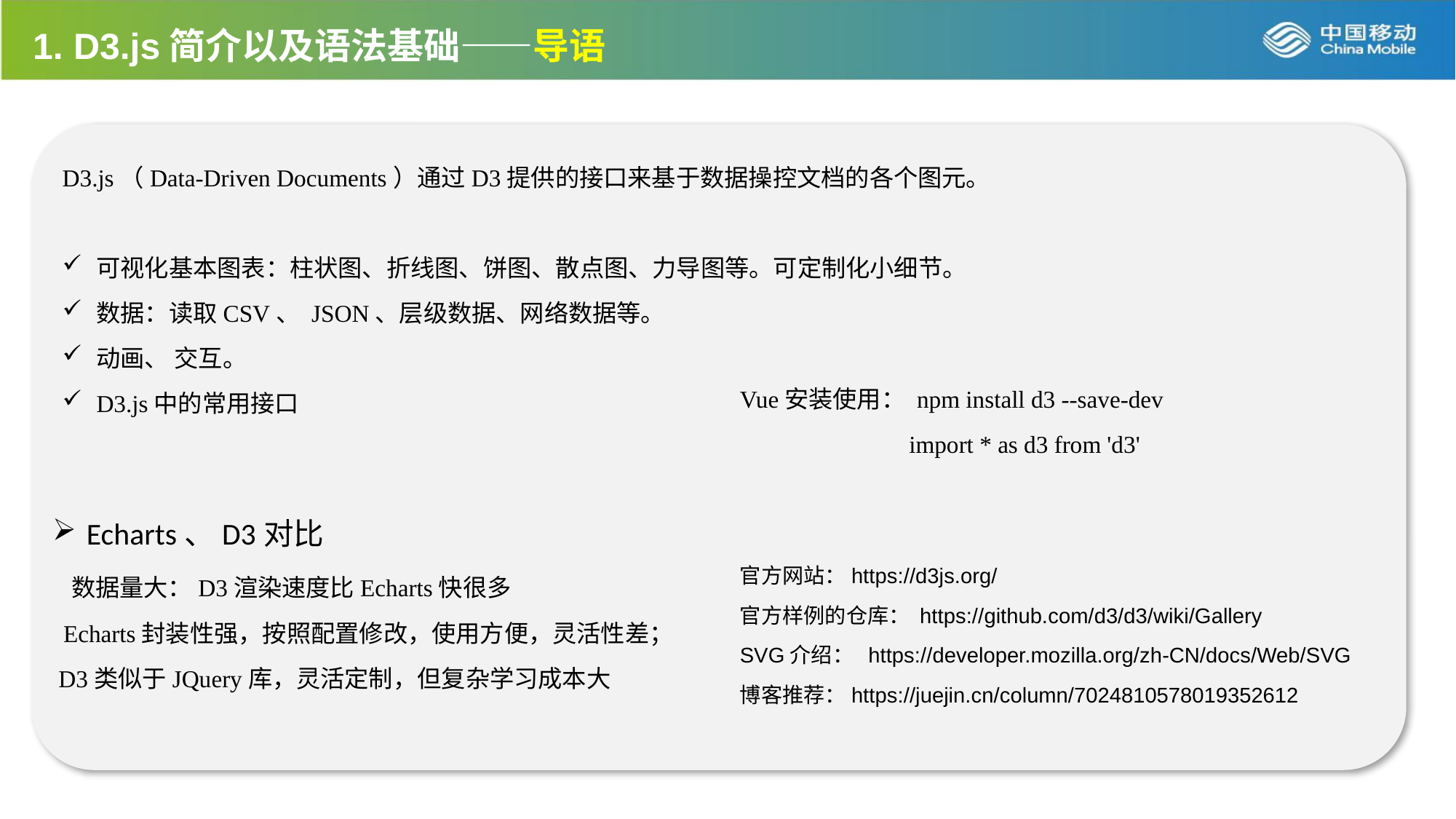

# 1. D3.js简介以及语法基础——导语
D3.js（Data-Driven Documents）通过D3提供的接口来基于数据操控文档的各个图元。

可视化基本图表：柱状图、折线图、饼图、散点图、力导图等。可定制化小细节。
数据：读取CSV、 JSON、层级数据、网络数据等。
动画、 交互。
D3.js中的常用接口

Vue安装使用： npm install d3 --save-dev
	          import * as d3 from 'd3'

官方网站：https://d3js.org/
官方样例的仓库： https://github.com/d3/d3/wiki/Gallery
SVG介绍：  https://developer.mozilla.org/zh-CN/docs/Web/SVG
博客推荐：https://juejin.cn/column/7024810578019352612
Echarts、D3对比
  数据量大：D3渲染速度比Echarts快很多
  Echarts封装性强，按照配置修改，使用方便，灵活性差；
 D3类似于JQuery库，灵活定制，但复杂学习成本大